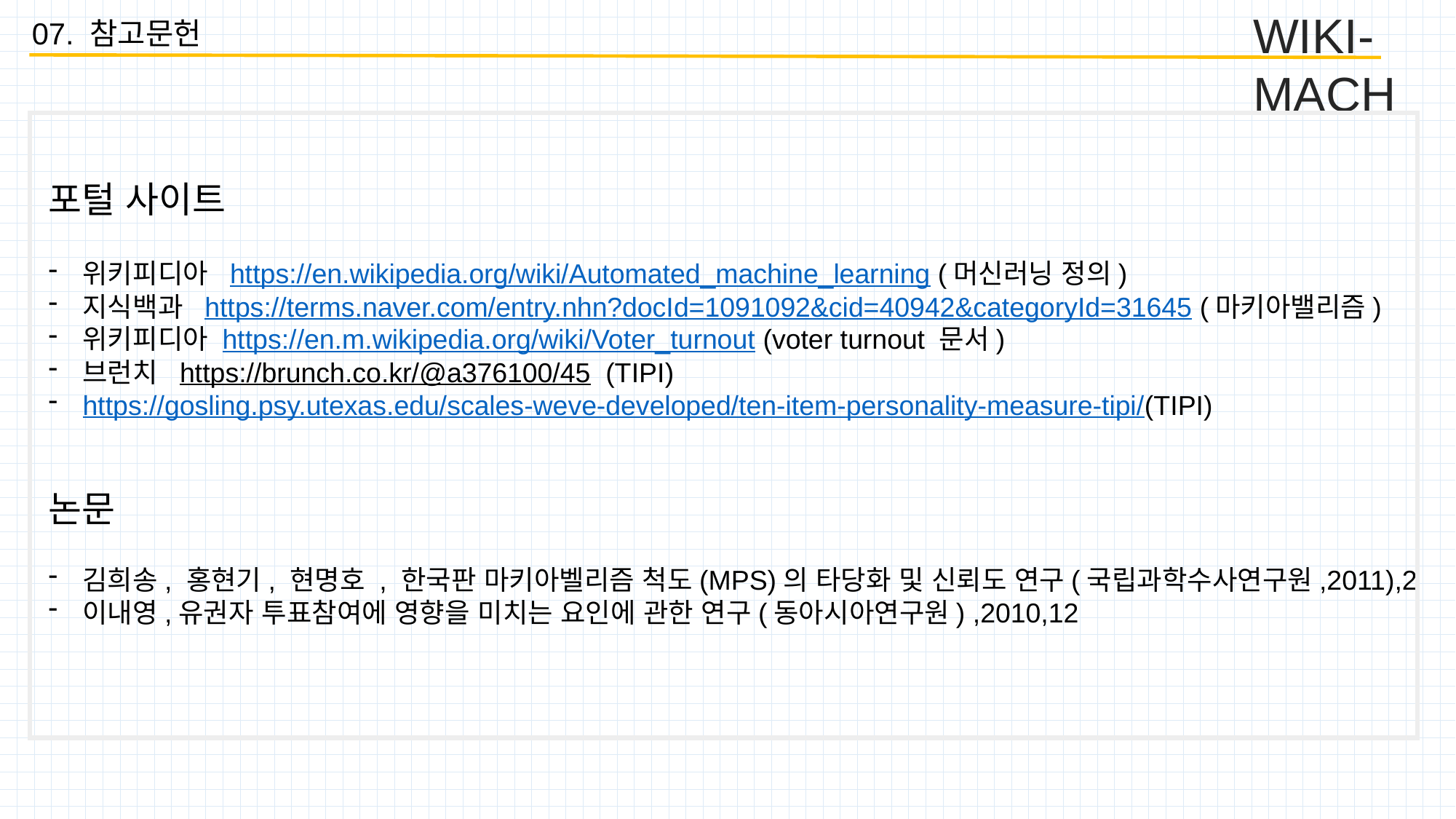

WIKI-MACH
07. 참고문헌

포털 사이트

위키피디아  https://en.wikipedia.org/wiki/Automated_machine_learning (머신러닝 정의)
지식백과  https://terms.naver.com/entry.nhn?docId=1091092&cid=40942&categoryId=31645 (마키아밸리즘)
위키피디아 https://en.m.wikipedia.org/wiki/Voter_turnout (voter turnout 문서)
브런치  https://brunch.co.kr/@a376100/45  (TIPI)
https://gosling.psy.utexas.edu/scales-weve-developed/ten-item-personality-measure-tipi/(TIPI)

논문

김희송, 홍현기, 현명호 , 한국판 마키아벨리즘 척도(MPS)의 타당화 및 신뢰도 연구(국립과학수사연구원,2011),2
이내영,유권자 투표참여에 영향을 미치는 요인에 관한 연구(동아시아연구원) ,2010,12